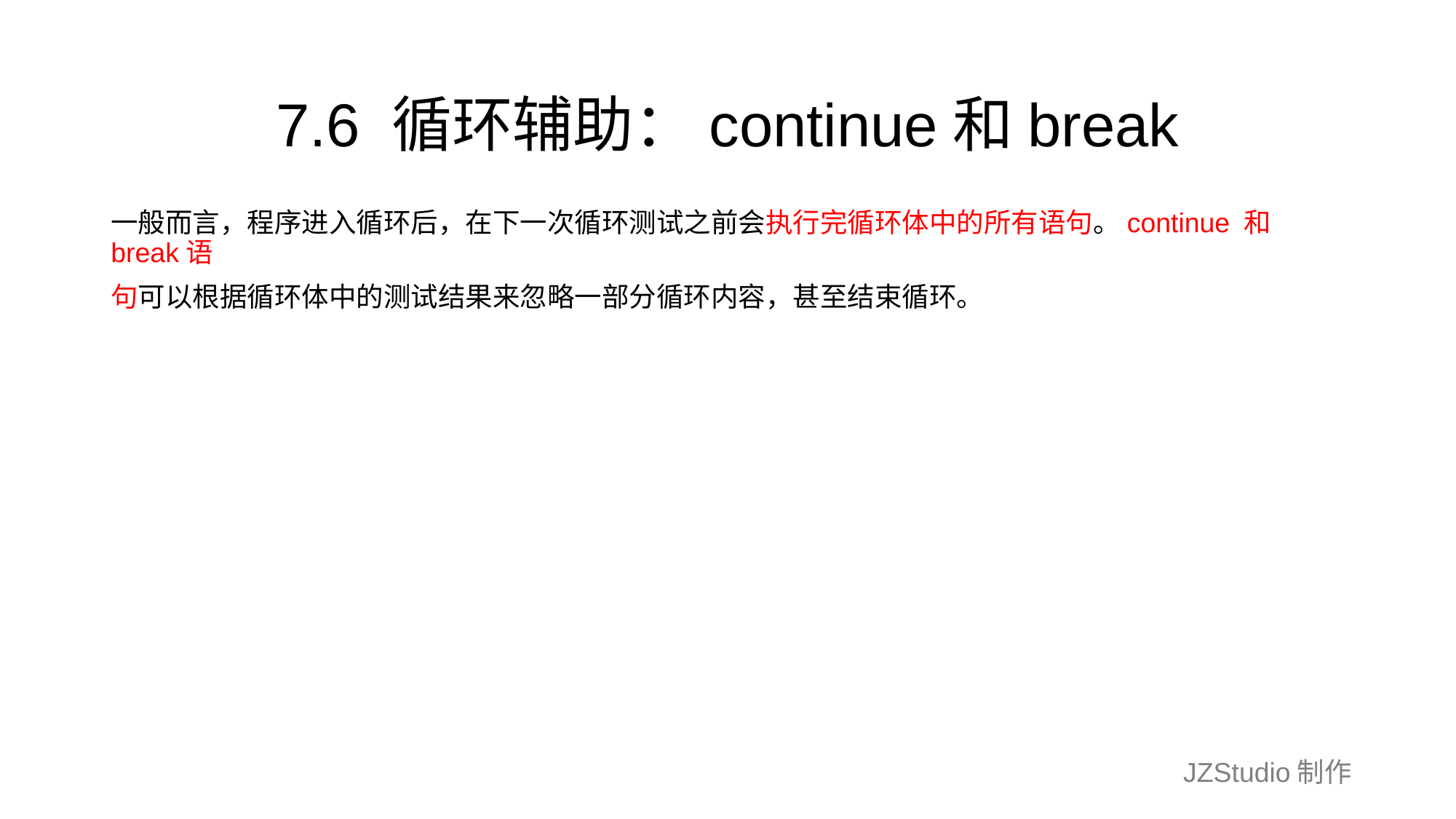

# 7.6 循环辅助：continue和break
一般而言，程序进入循环后，在下一次循环测试之前会执行完循环体中的所有语句。continue 和break语
句可以根据循环体中的测试结果来忽略一部分循环内容，甚至结束循环。